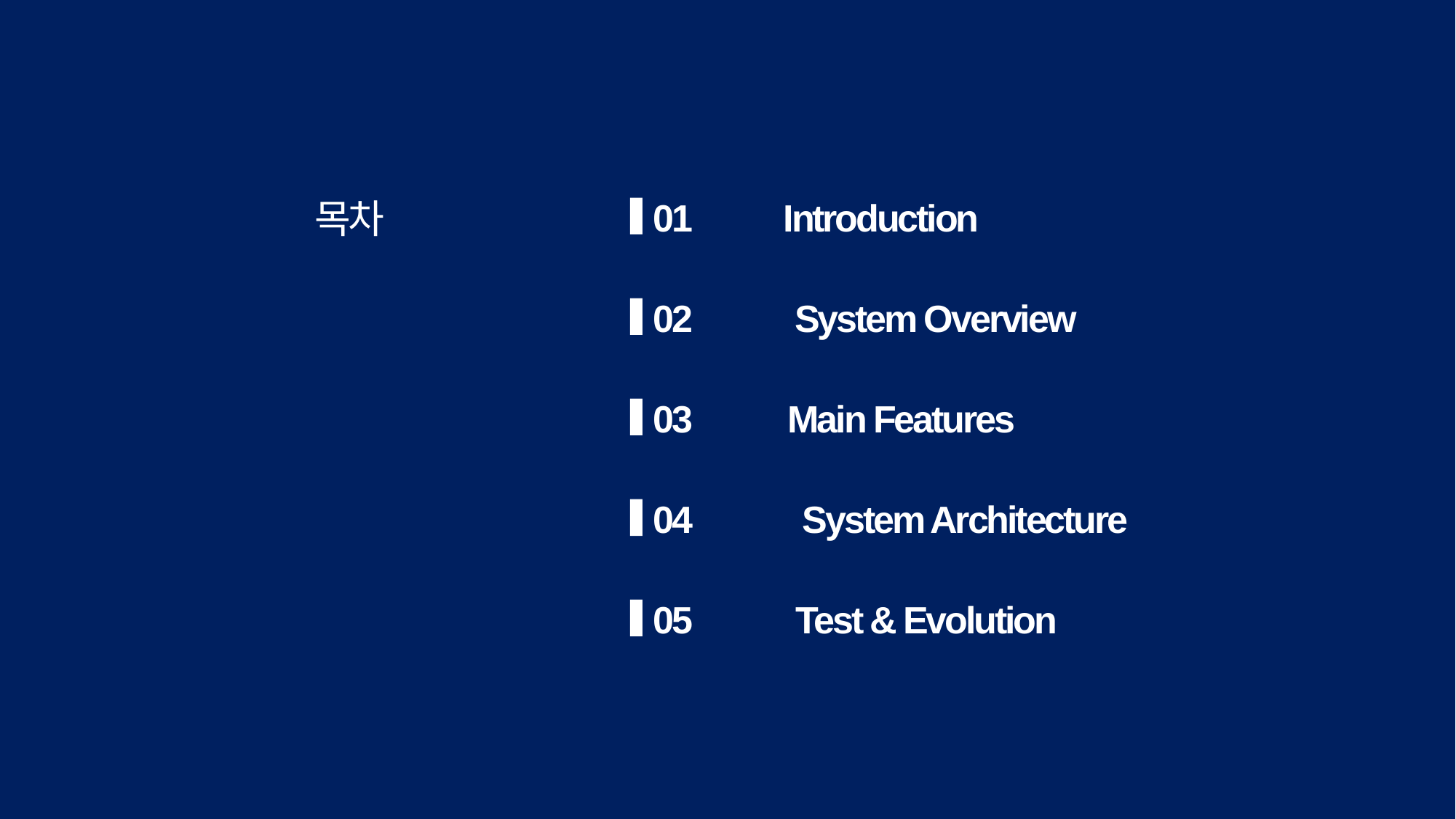

목차

01
Introduction

02
System Overview

03
Main Features

04
System Architecture

05
Test & Evolution